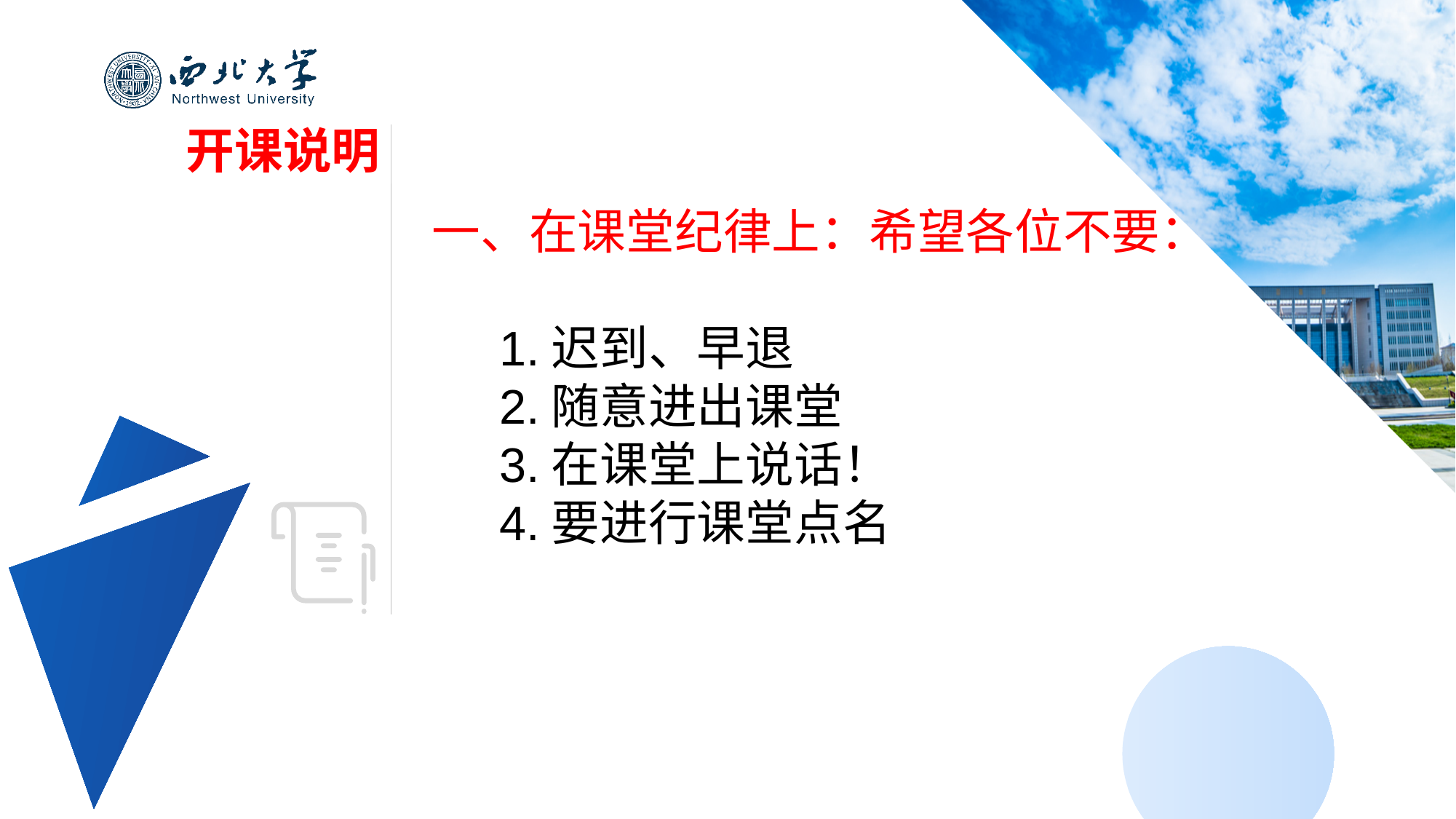

开课说明

一、在课堂纪律上：希望各位不要：

     1.迟到、早退
     2.随意进出课堂
     3.在课堂上说话！
     4.要进行课堂点名